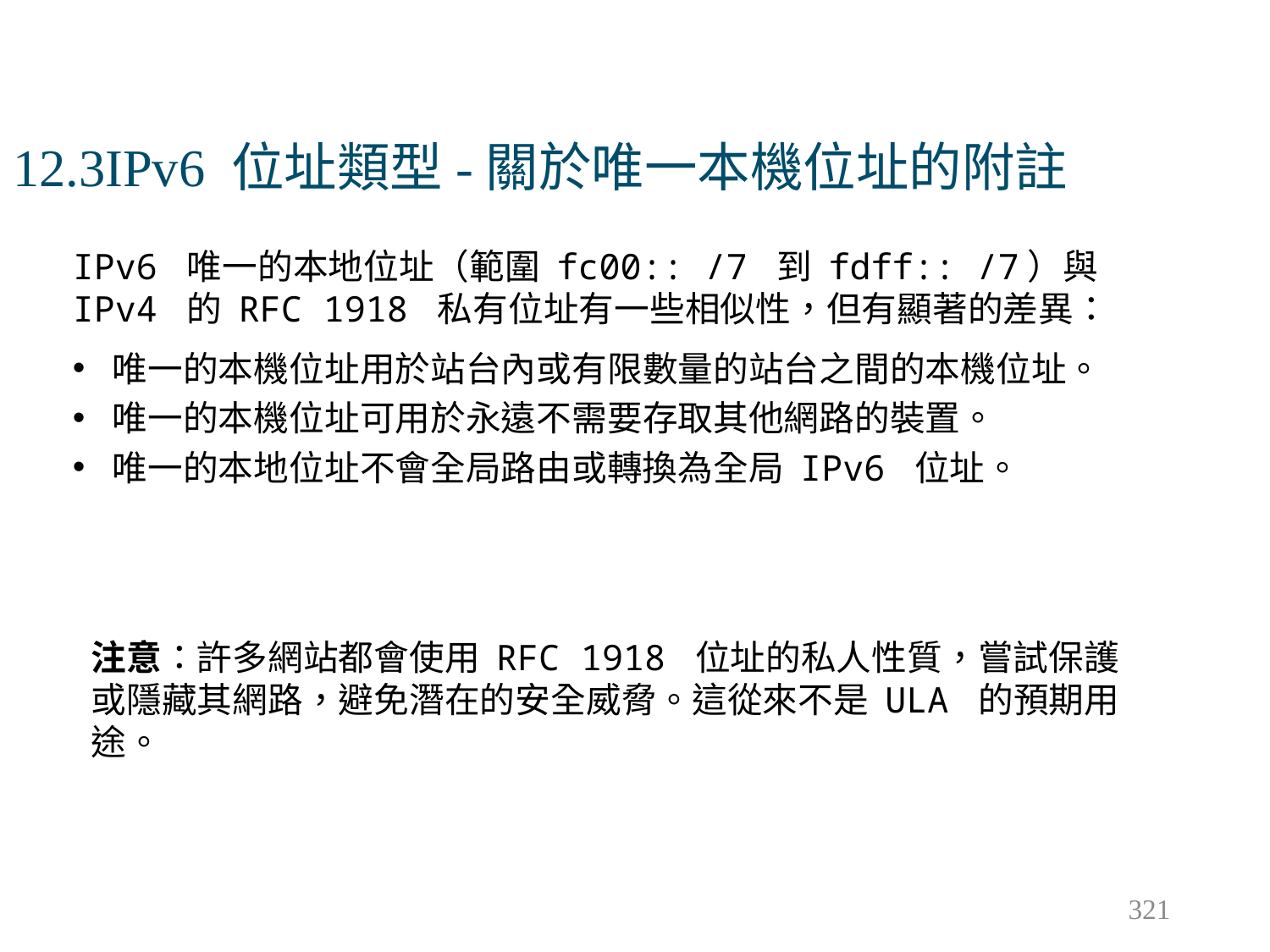

# 12.3IPv6 位址類型-關於唯一本機位址的附註
IPv6 唯一的本地位址（範圍 fc00:: /7 到 fdff:: /7）與 IPv4 的 RFC 1918 私有位址有一些相似性，但有顯著的差異：
唯一的本機位址用於站台內或有限數量的站台之間的本機位址。
唯一的本機位址可用於永遠不需要存取其他網路的裝置。
唯一的本地位址不會全局路由或轉換為全局 IPv6 位址。

注意：許多網站都會使用 RFC 1918 位址的私人性質，嘗試保護或隱藏其網路，避免潛在的安全威脅。這從來不是 ULA 的預期用途。
321